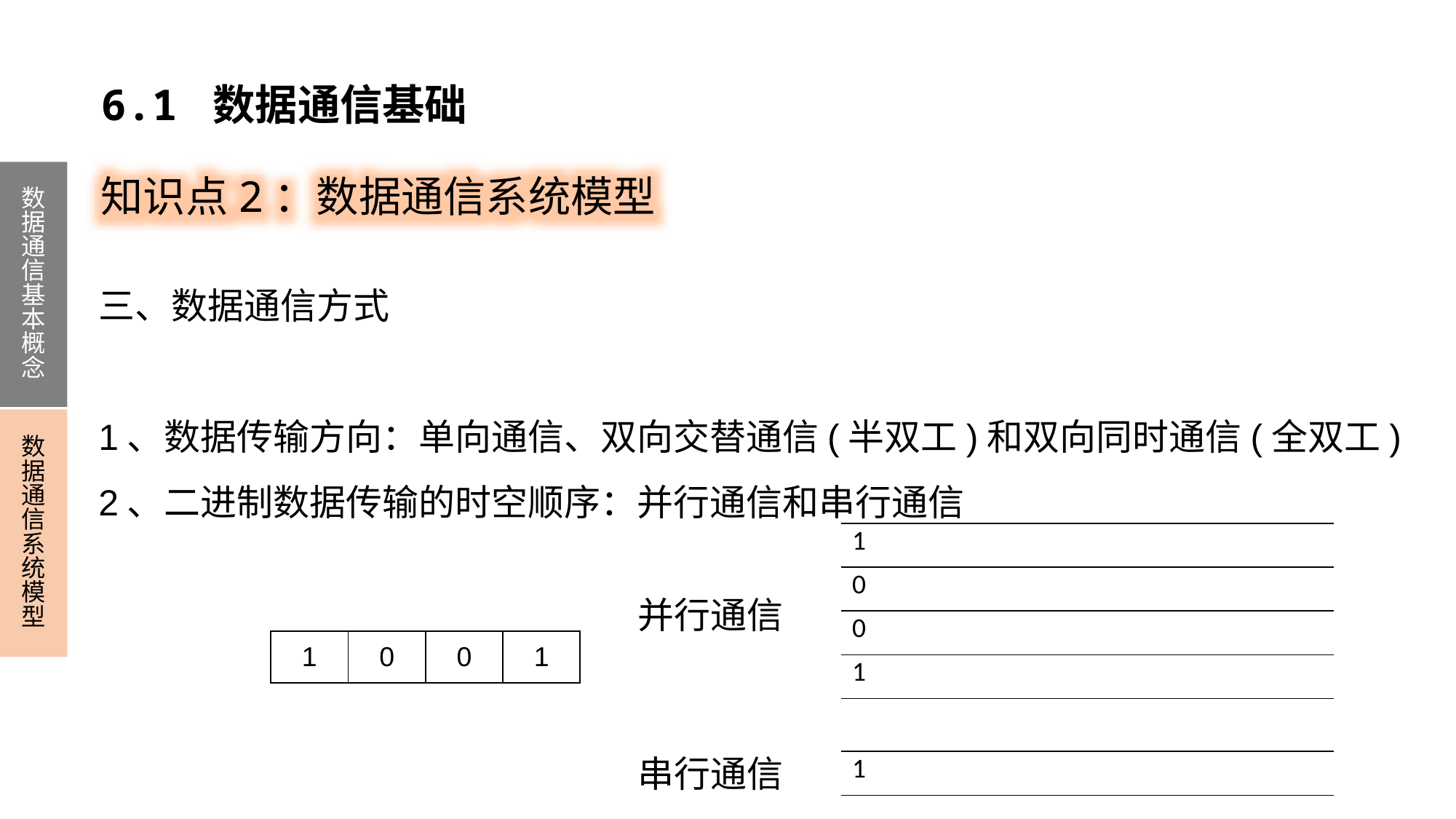

6.1 数据通信基础
知识点2：数据通信系统模型
数据通信基本概念
数据通信系统模型
三、数据通信方式

1、数据传输方向：单向通信、双向交替通信(半双工)和双向同时通信(全双工)
2、二进制数据传输的时空顺序：并行通信和串行通信

| 1 |
| --- |
| 0 |
| 0 |
| 1 |
并行通信
| 1 | 0 | 0 | 1 |
| --- | --- | --- | --- |
串行通信
| 1 |
| --- |